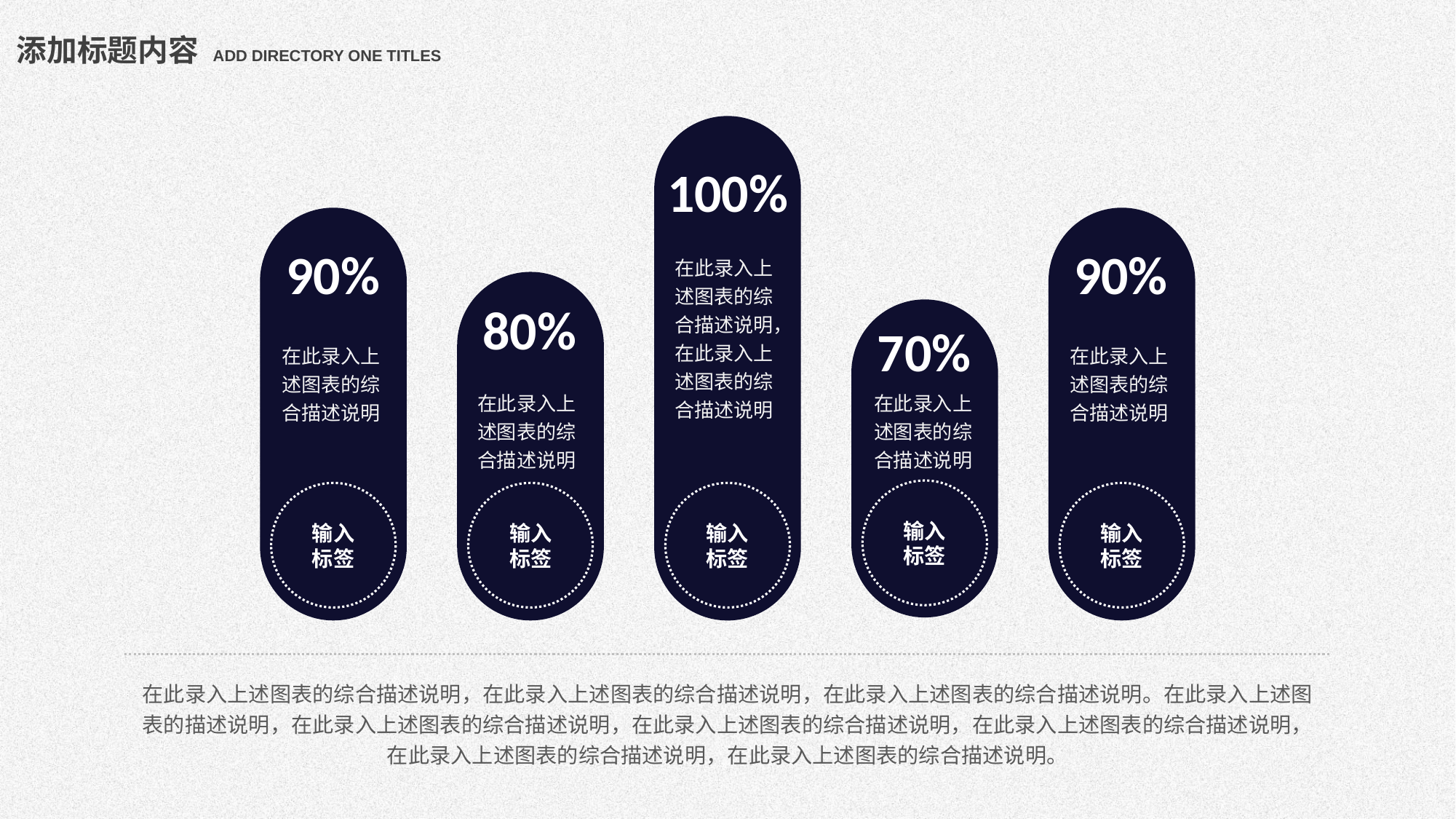

添加标题内容 ADD DIRECTORY ONE TITLES

100%
输入标签

90%
输入标签

90%
输入标签

在此录入上述图表的综合描述说明，在此录入上述图表的综合描述说明

80%
输入标签

70%
输入标签

在此录入上述图表的综合描述说明
在此录入上述图表的综合描述说明
在此录入上述图表的综合描述说明
在此录入上述图表的综合描述说明
在此录入上述图表的综合描述说明，在此录入上述图表的综合描述说明，在此录入上述图表的综合描述说明。在此录入上述图表的描述说明，在此录入上述图表的综合描述说明，在此录入上述图表的综合描述说明，在此录入上述图表的综合描述说明，在此录入上述图表的综合描述说明，在此录入上述图表的综合描述说明。